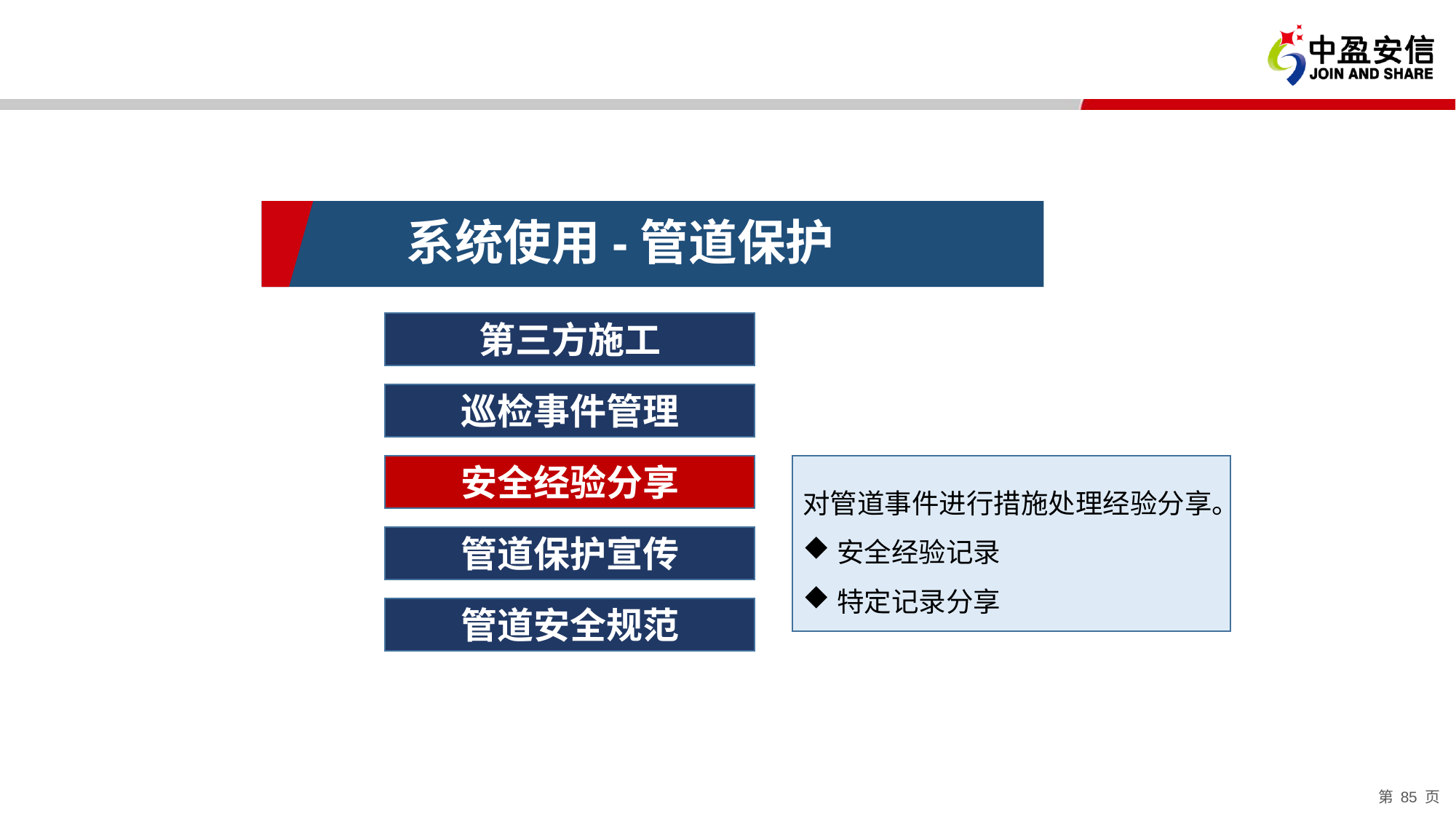

系统使用-管道保护
第三方施工
巡检事件管理
安全经验分享
对管道事件进行措施处理经验分享。
安全经验记录
特定记录分享
管道保护宣传
管道安全规范